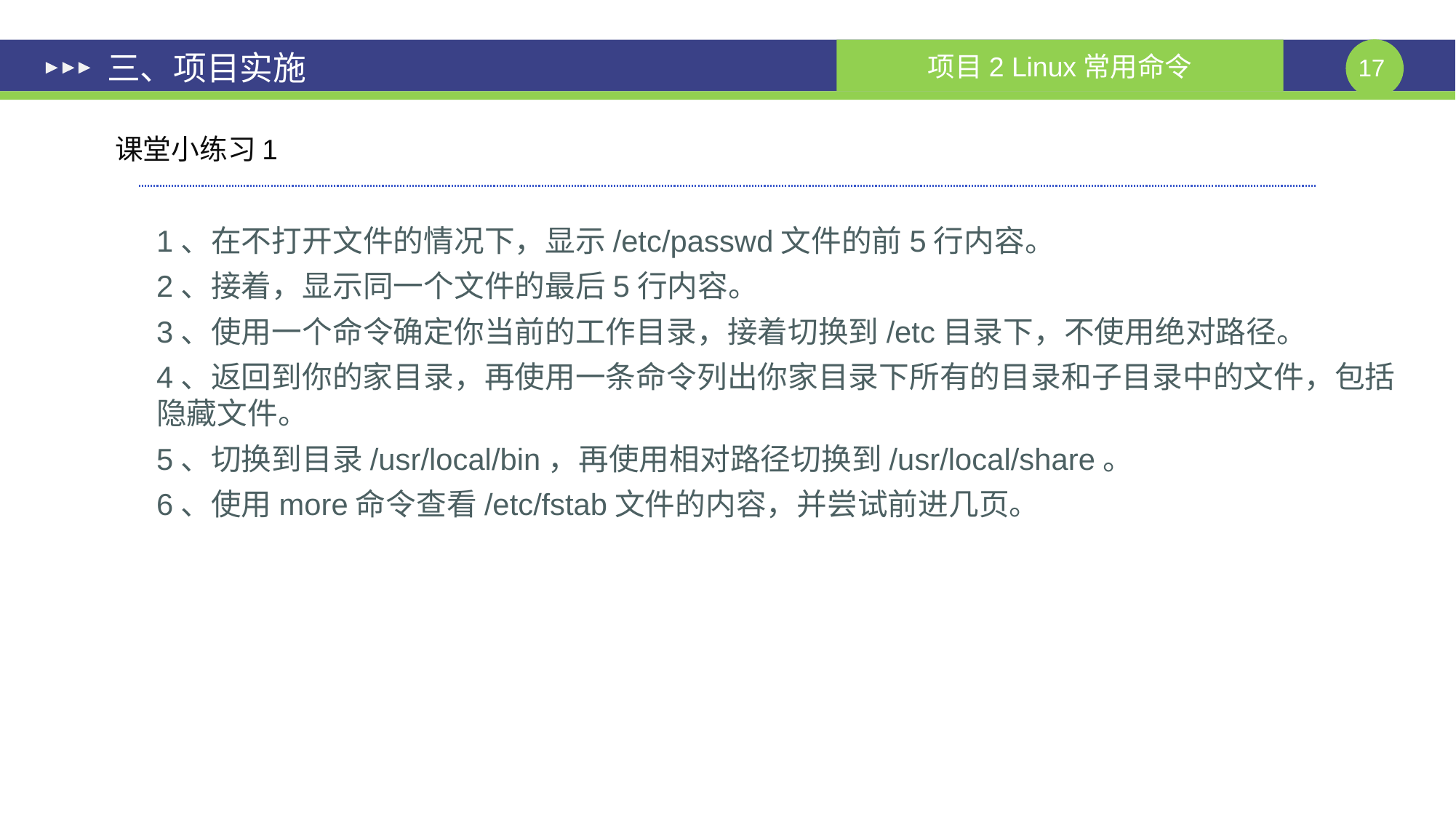

# 三、项目实施
课堂小练习1

1、在不打开文件的情况下，显示/etc/passwd文件的前5行内容。
2、接着，显示同一个文件的最后5行内容。
3、使用一个命令确定你当前的工作目录，接着切换到/etc目录下，不使用绝对路径。
4、返回到你的家目录，再使用一条命令列出你家目录下所有的目录和子目录中的文件，包括隐藏文件。
5、切换到目录/usr/local/bin，再使用相对路径切换到/usr/local/share。
6、使用more命令查看/etc/fstab文件的内容，并尝试前进几页。